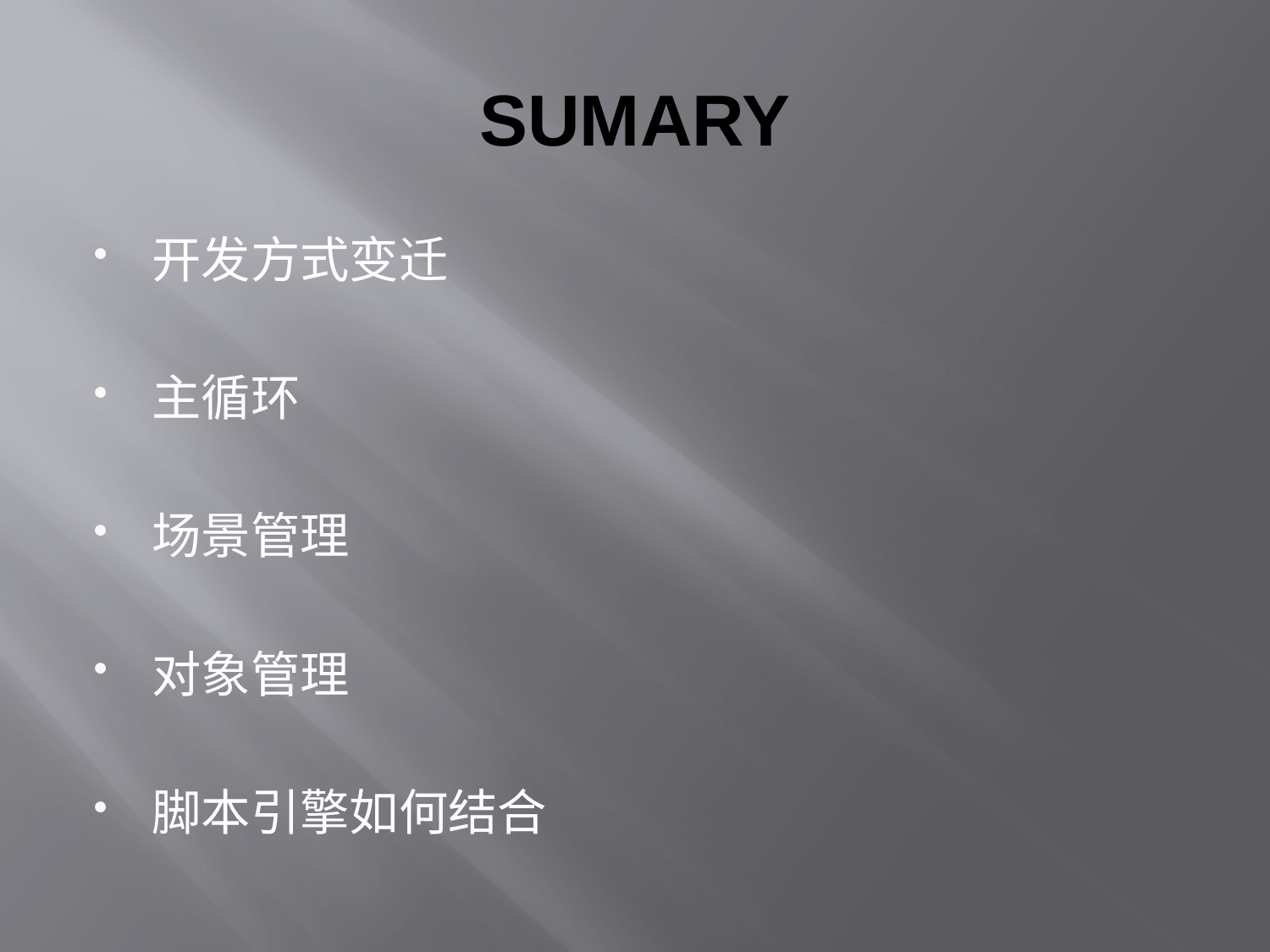

# SUMARY
开发方式变迁

主循环

场景管理

对象管理

脚本引擎如何结合